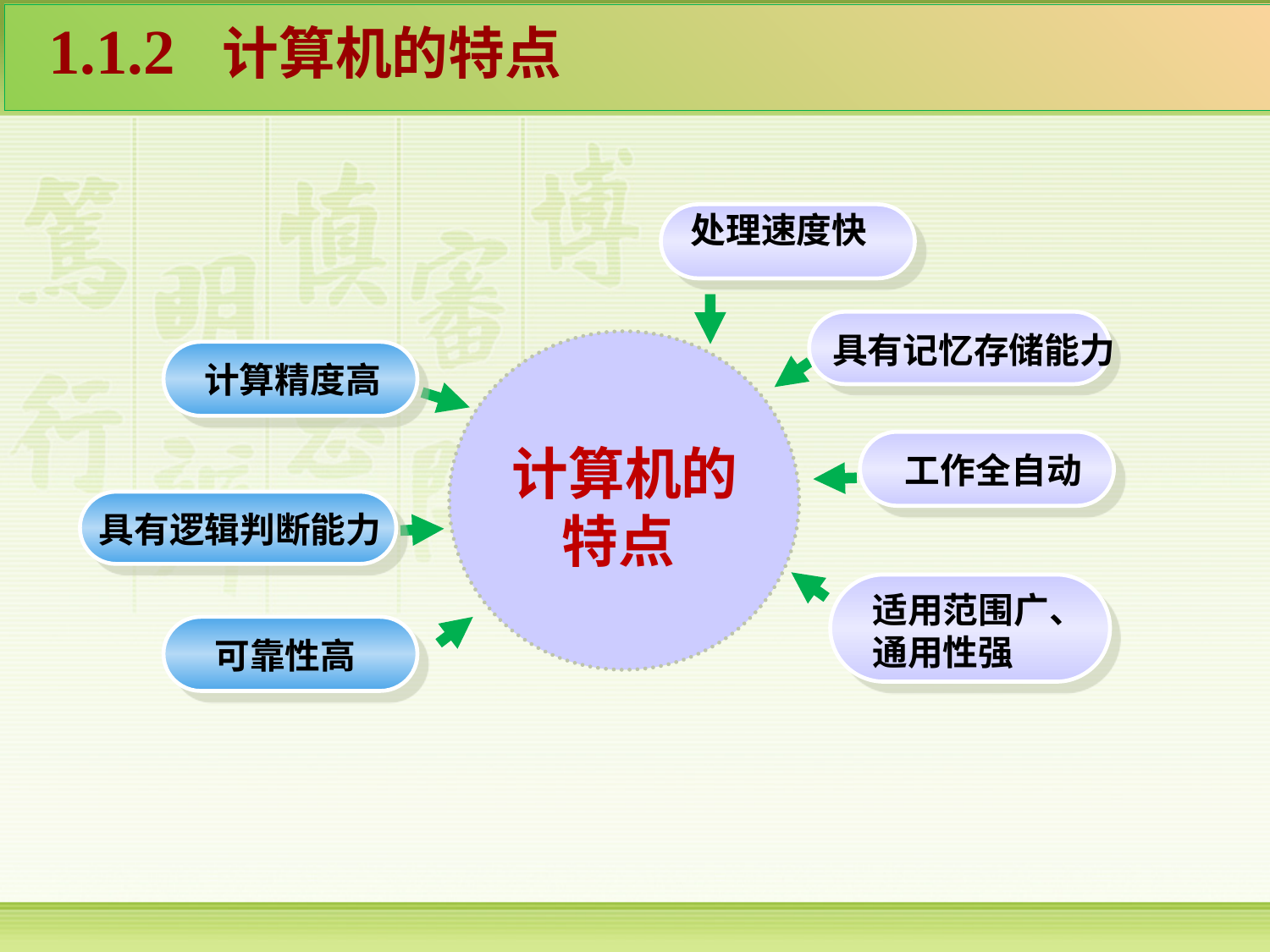

1.1.2  计算机的特点
处理速度快

具有记忆存储能力

计算精度高

计算机的特点

工作全自动

具有逻辑判断能力

适用范围广、通用性强

可靠性高

6